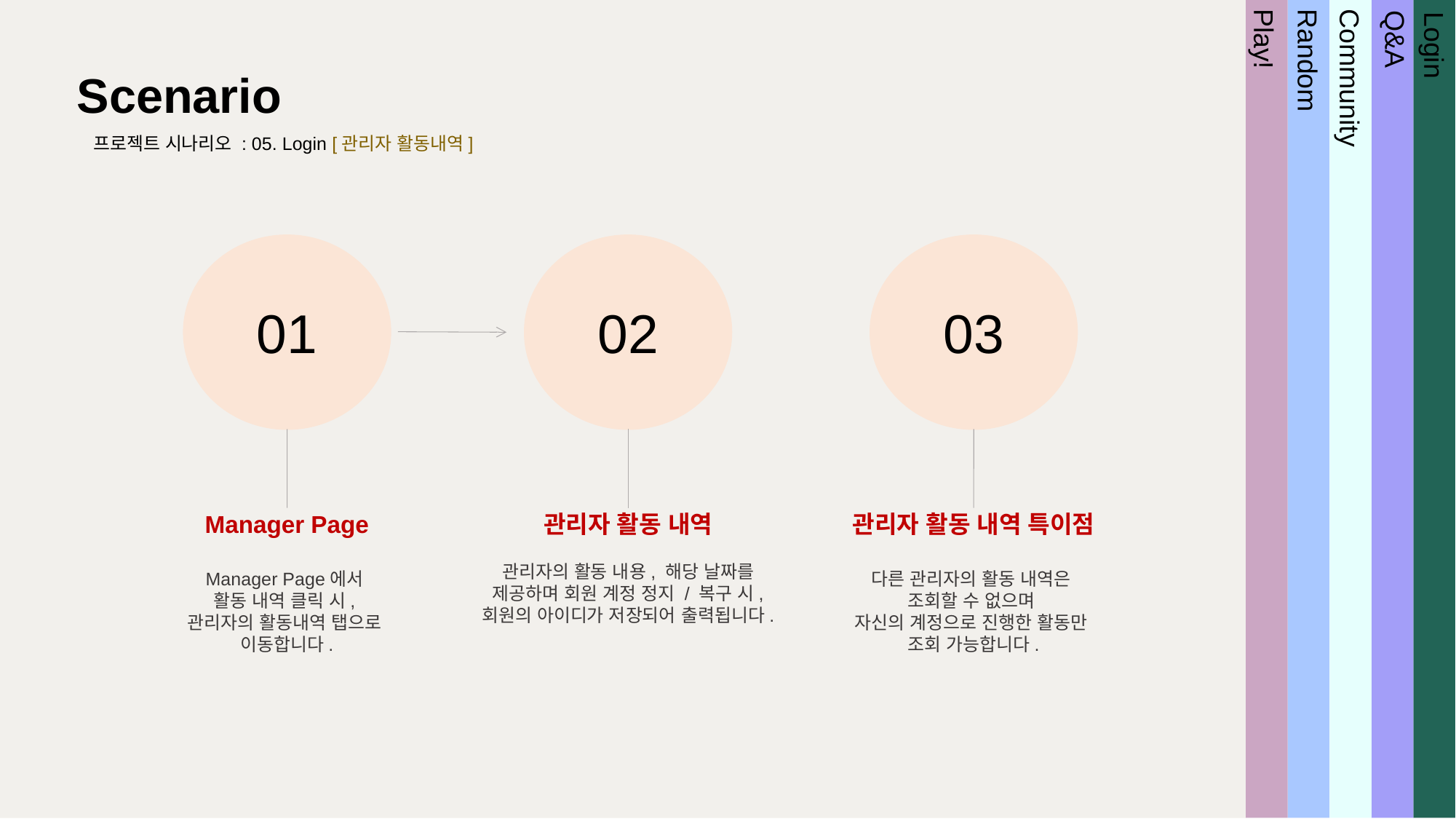

Scenario
프로젝트 시나리오 : 05. Login [관리자 활동내역]
Community
Random
Play!
Login
Q&A

01
02
03
Manager Page

Manager Page에서
활동 내역 클릭 시,
관리자의 활동내역 탭으로
이동합니다.
관리자 활동 내역

관리자의 활동 내용, 해당 날짜를 제공하며 회원 계정 정지 / 복구 시, 회원의 아이디가 저장되어 출력됩니다.

관리자 활동 내역 특이점

다른 관리자의 활동 내역은
조회할 수 없으며
자신의 계정으로 진행한 활동만
조회 가능합니다.